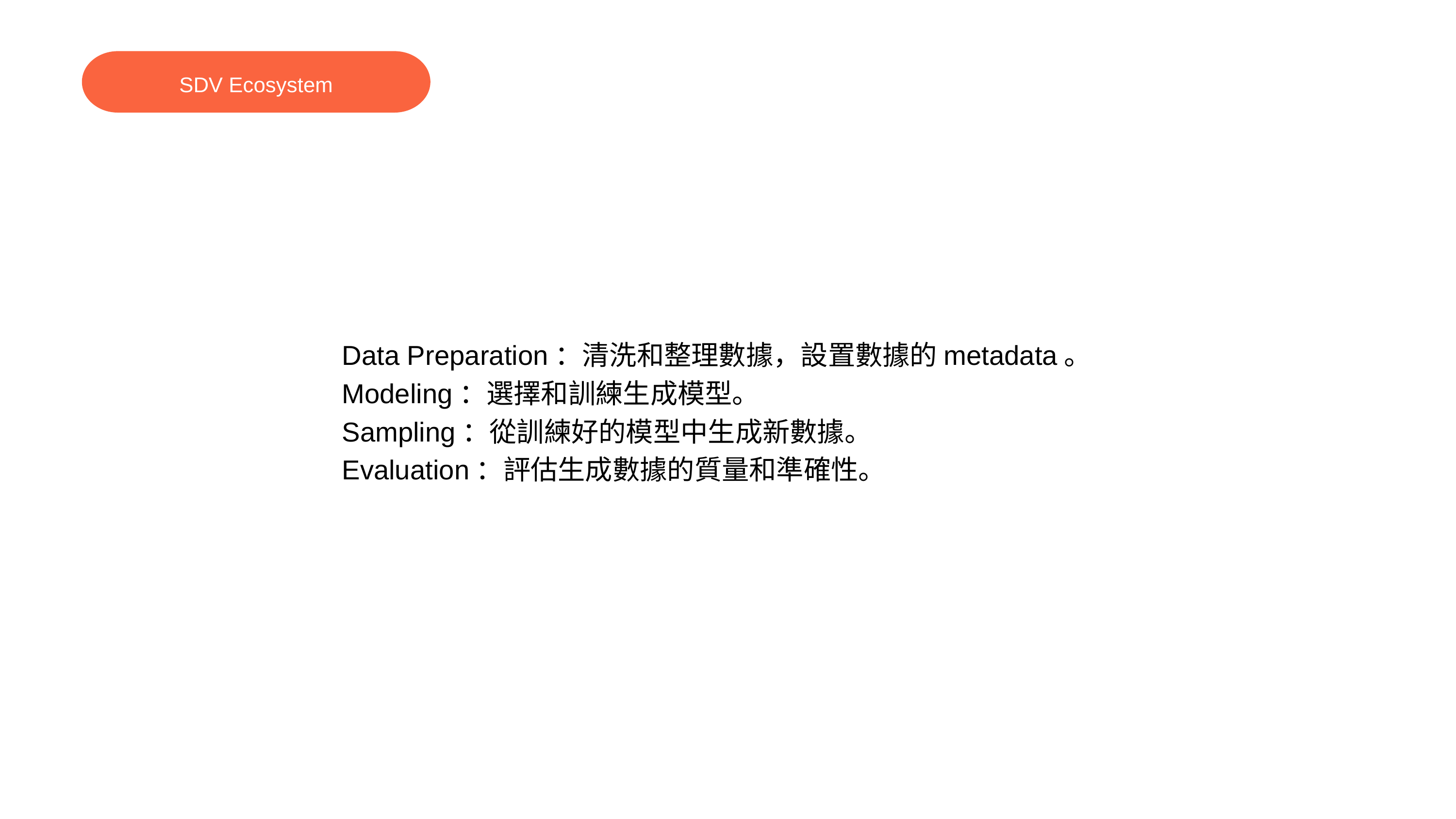

SDV Ecosystem
Data Preparation：清洗和整理數據，設置數據的metadata。
Modeling：選擇和訓練生成模型。
Sampling：從訓練好的模型中生成新數據。
Evaluation：評估生成數據的質量和準確性。